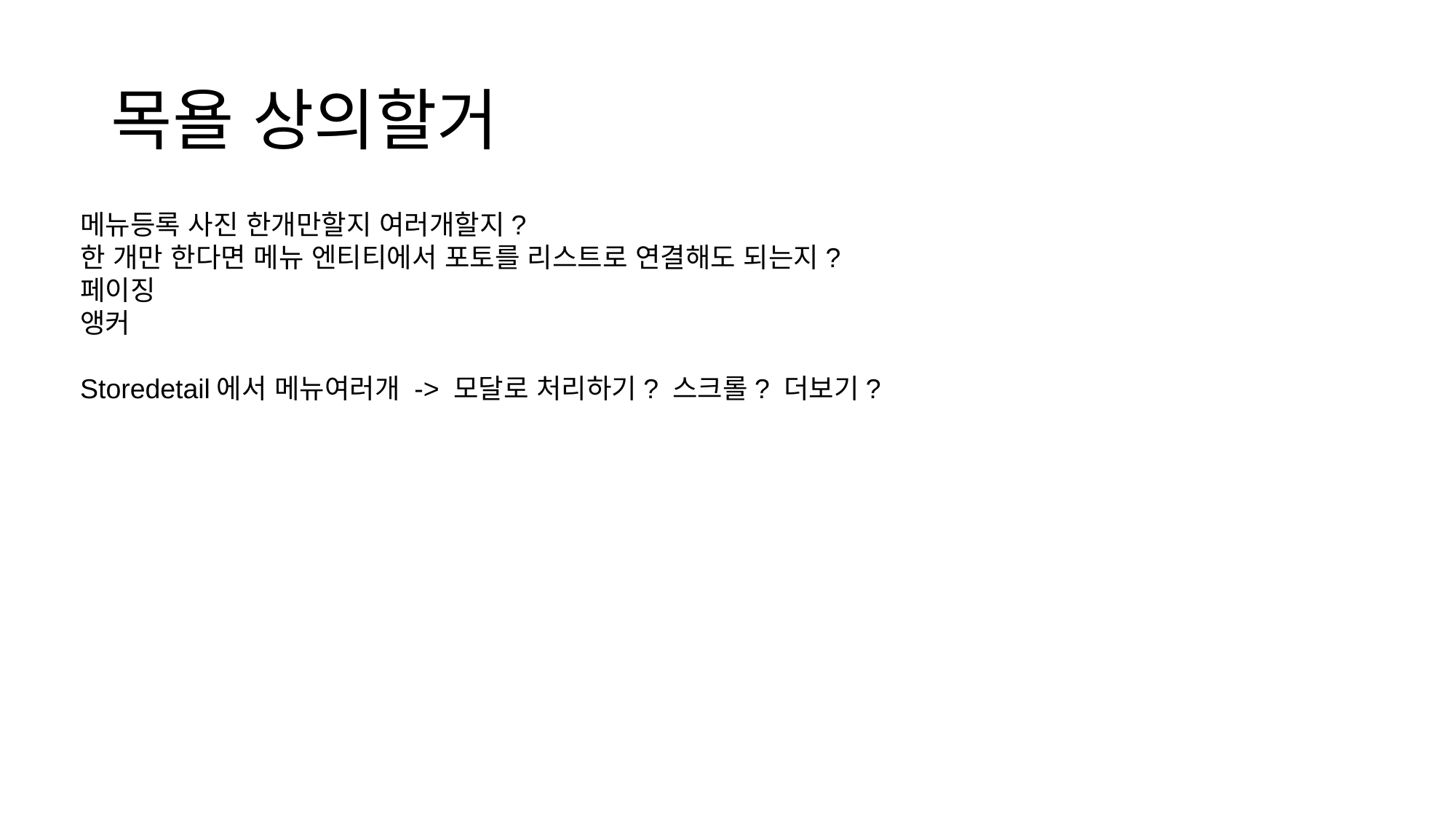

# 목욜 상의할거
메뉴등록 사진 한개만할지 여러개할지?
한 개만 한다면 메뉴 엔티티에서 포토를 리스트로 연결해도 되는지?
페이징
앵커

Storedetail에서 메뉴여러개 -> 모달로 처리하기? 스크롤? 더보기?